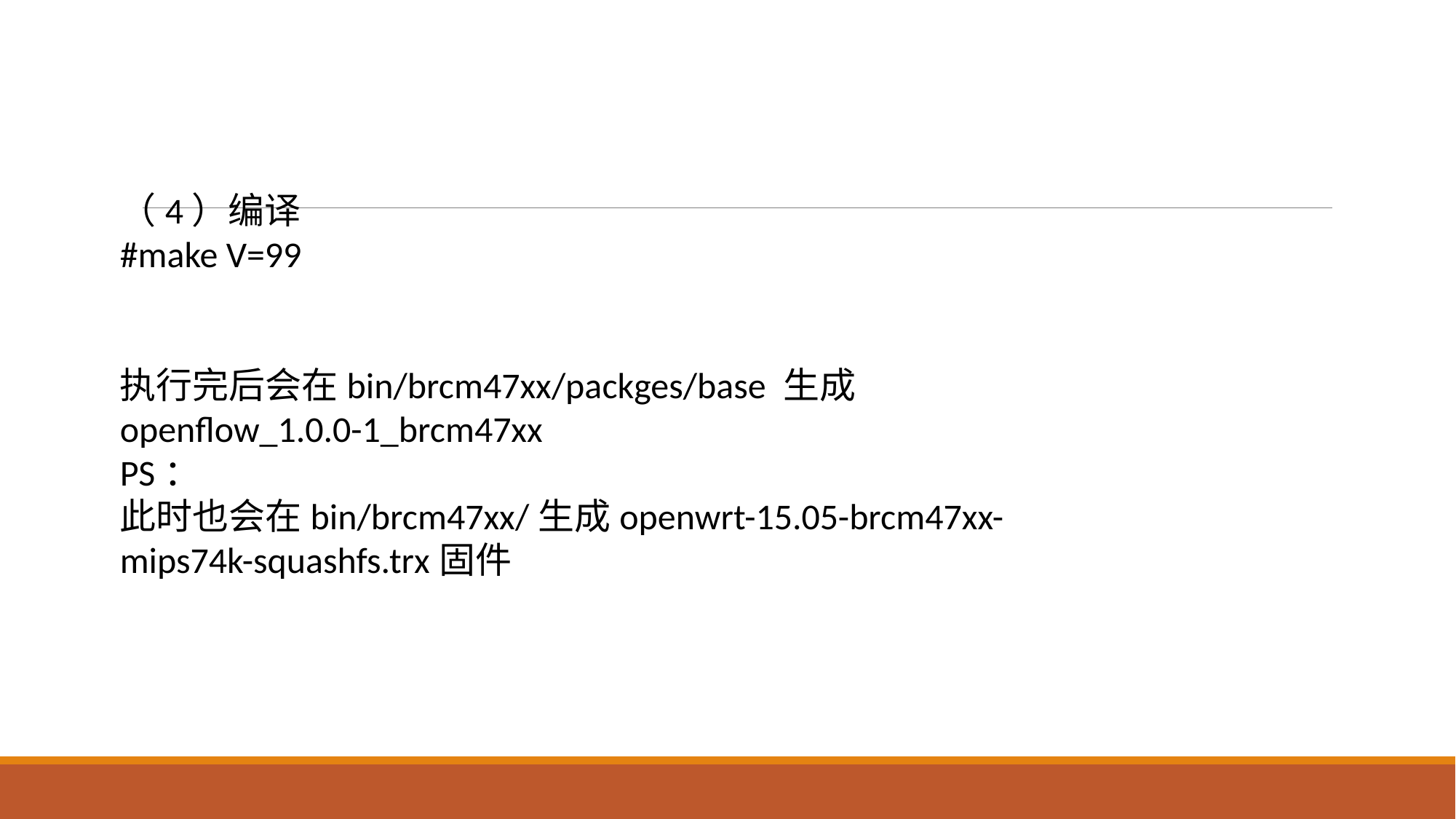

（4）编译
#make V=99

执行完后会在bin/brcm47xx/packges/base 生成openflow_1.0.0-1_brcm47xx
PS：
此时也会在bin/brcm47xx/生成openwrt-15.05-brcm47xx-mips74k-squashfs.trx固件